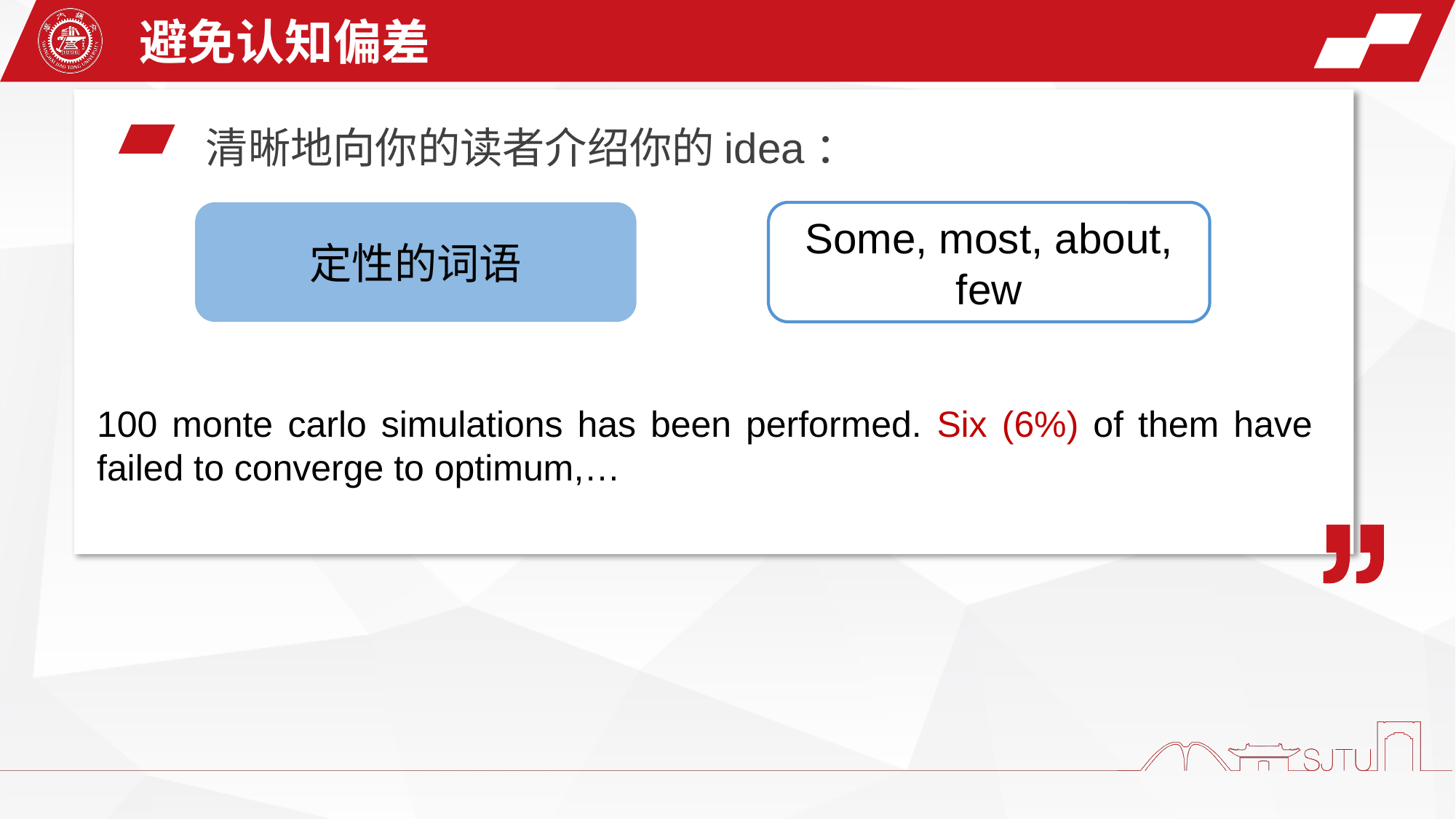

避免认知偏差

清晰地向你的读者介绍你的idea：

定性的词语
Some, most, about, few
100 monte carlo simulations has been performed. Six (6%) of them have failed to converge to optimum,…